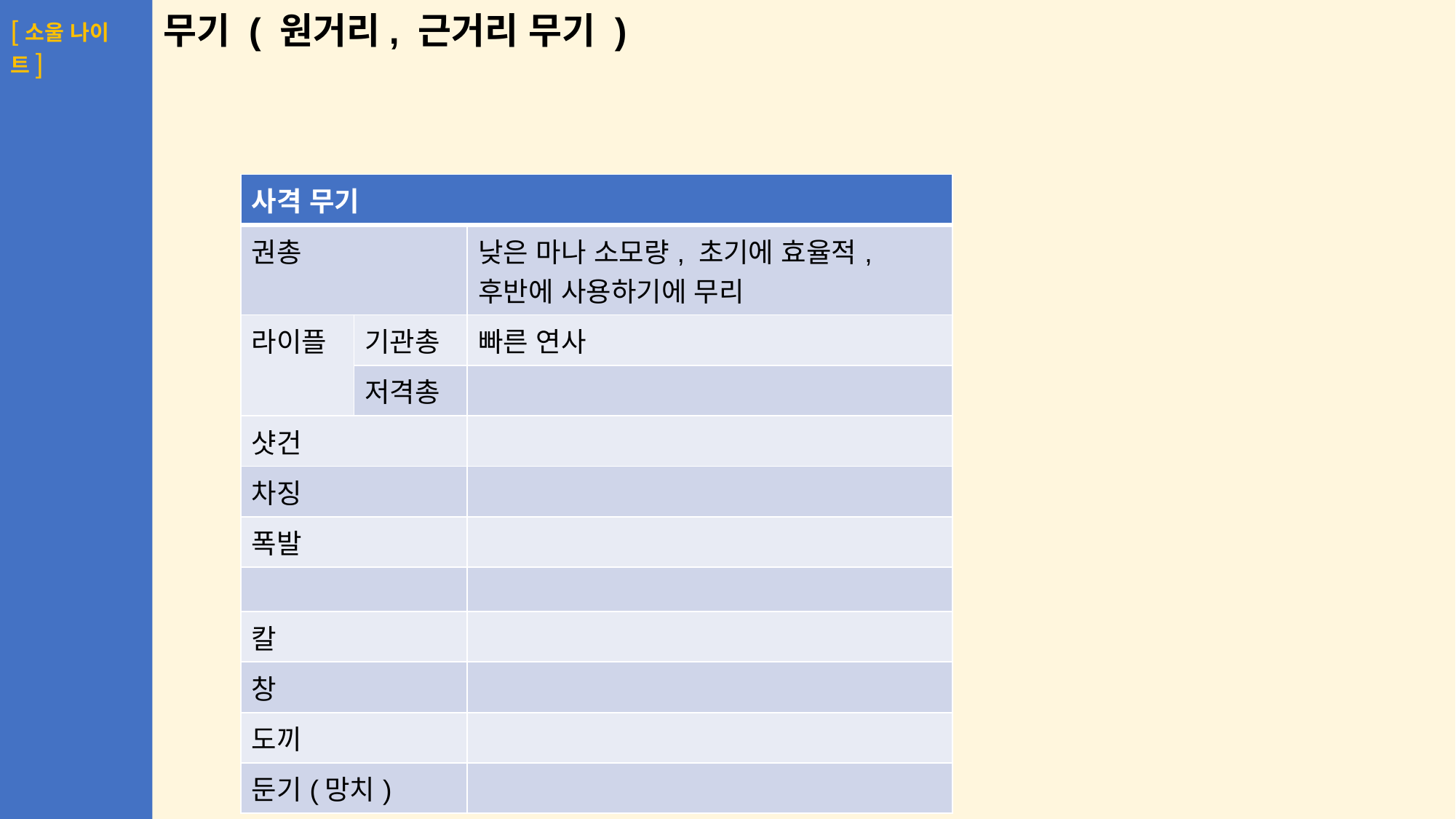

# 무기 ( 원거리, 근거리 무기 )
| 사격 무기 |  |  |
| --- | --- | --- |
| 권총 |  | 낮은 마나 소모량, 초기에 효율적, 후반에 사용하기에 무리 |
| 라이플 | 기관총 | 빠른 연사 |
|  | 저격총 |  |
| 샷건 |  |  |
| 차징 |  |  |
| 폭발 |  |  |
|  |  |  |
| 칼 |  |  |
| 창 |  |  |
| 도끼 |  |  |
| 둔기(망치) |  |  |
총 258가지 무기가 있다고 알려짐
무기에 등급이 존재
등급이 높을 수록 대체로 좋으나 사용자의 성향과 캐릭터의 특성에 따라 활용도가 달라짐

사격무기
권총 : 낮은 마나 소모량, 초기에 적당한 공격력, 후반에 사용하기에는 무리
라이플
기관총 : 빠른 연사가 특징, 하지만 집탄율이 좋지 않은 경우가 많음
저격총 : 느린 연사 속도, 하지만 공격하면 대부분 치명타가 발생
샷건 : 발사 한번 마다 소비되는 마나양이 많음
가까이에서 탄을 모두 맞출 시 높은 데미지와 넓은 공격범위가 특징
차징 무기 : 레일건, 활 류의 무기, 공격키를 눌러 기를 최대로 모은경우 높은 데미지를 줄수 있음
폭발형 무기 : 벽 또는 적에게 탄 적중 시 폭파하며 주위의 적까지 함께 공격함
근접무기
공격을 휘두름으로 적탄을 소거할 수 있음
칼 : 옆으로 넓게 휘둘러 탄 소거에 적합
창 : 찌르기 때문에 공격반경이 좁은 대신 사거리가 김
도끼 : 공격키를 오래 누르는 것으로 360도 휘두르는 공격을 할 수 있음
둔기(망치) : 땅을 쳐 충격파를 발생시킴 ( 크리티컬 데미지시 스턴을 검 )

모든 캐릭터는 기본으로 적이 가까이 있을 때 공격버튼을 누르면 근접 공격을 함
단 근접 무기를 들고 있을때는 그냥 그 무기를 휘두른다.
기본 근접 공격은 캐릭터마다 공격력이 다르며 근버무기와 비교해 공격력이 낮으나 공격 딜레이가 거의 없다